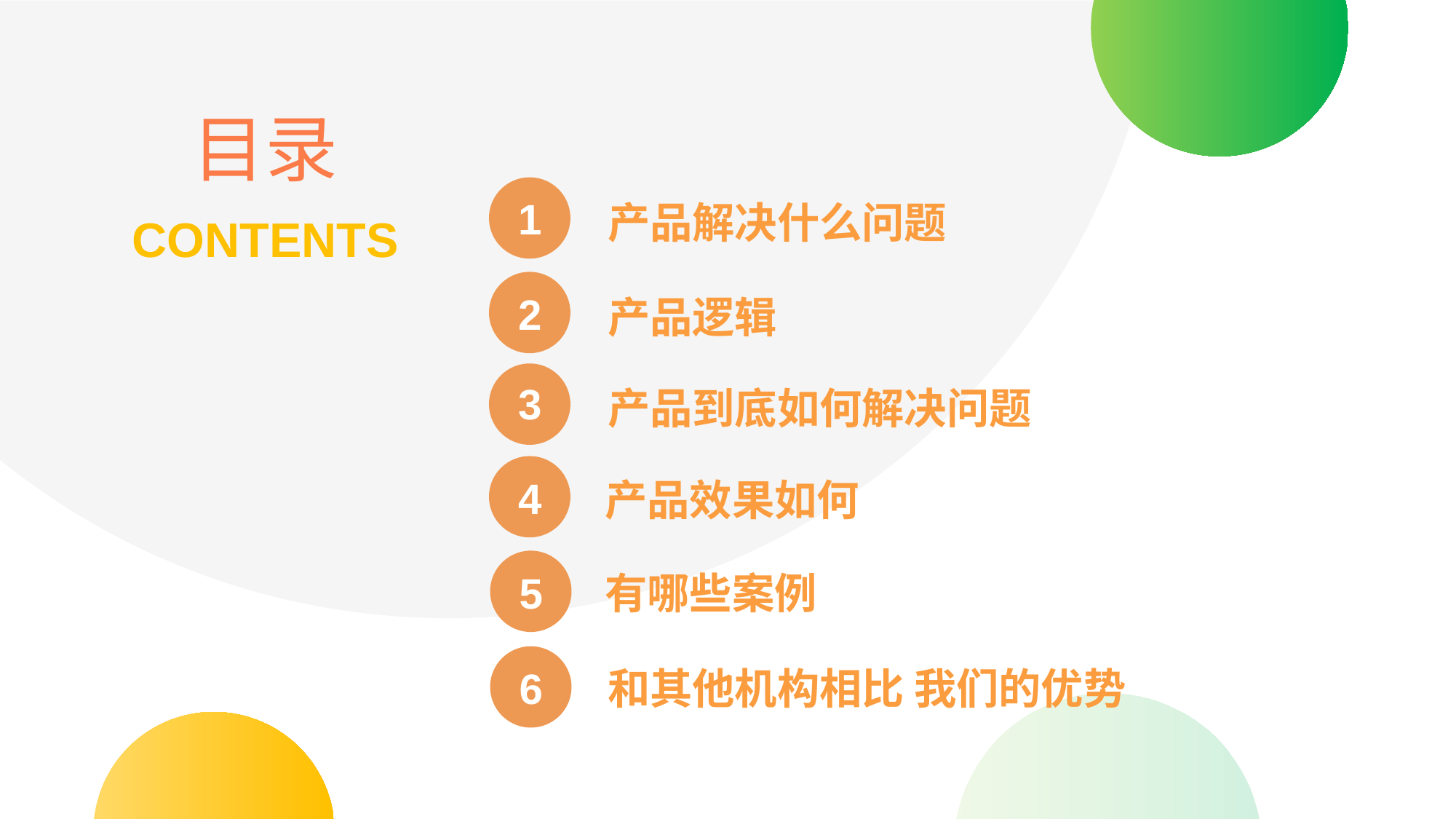

目录

1
产品解决什么问题
产品逻辑
产品到底如何解决问题

2

3

4
产品效果如何

5
有哪些案例

6
和其他机构相比 我们的优势
CONTENTS